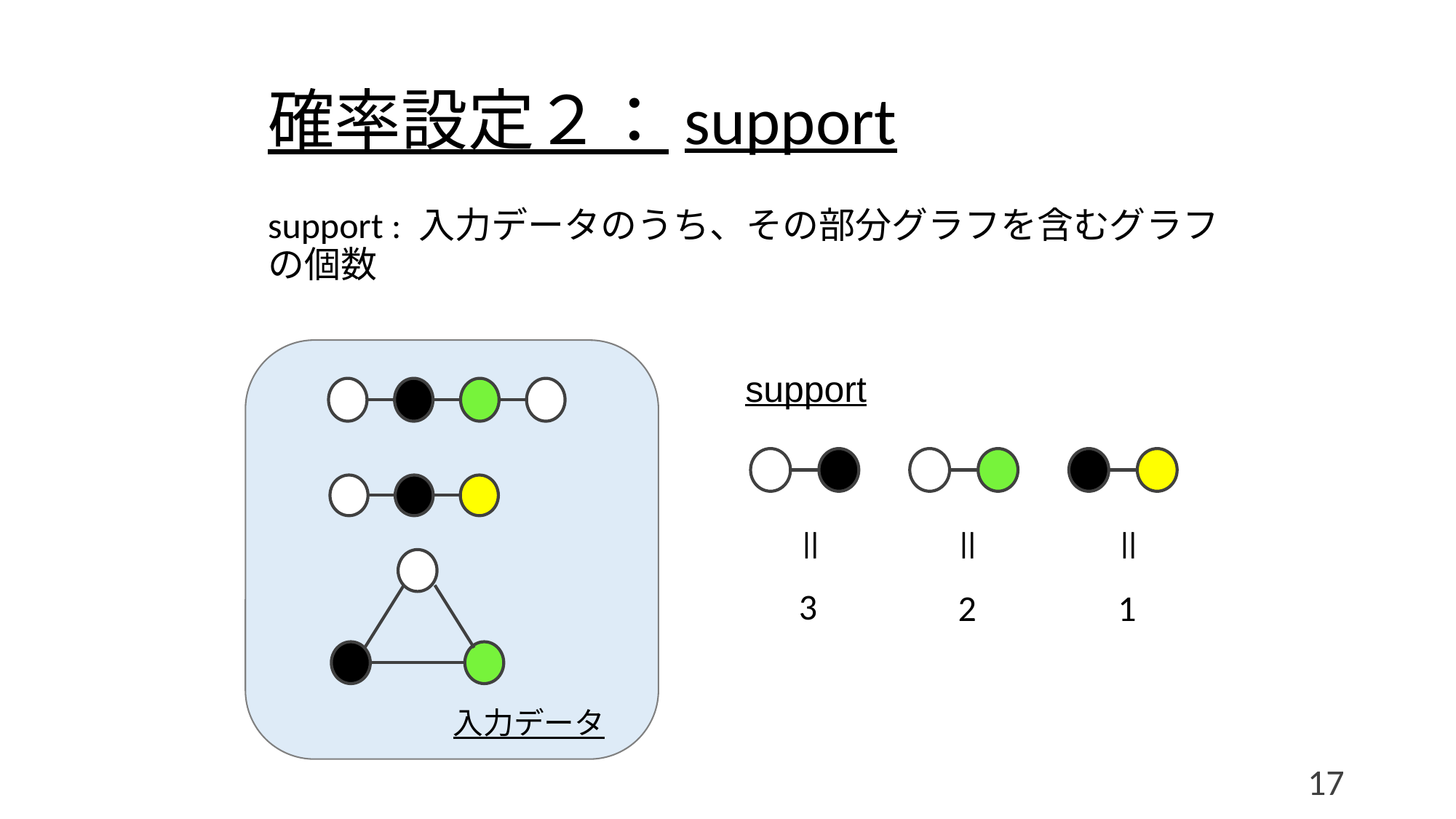

# 確率設定２：support
support : 入力データのうち、その部分グラフを含むグラフの個数

入力データ
support

＝
＝
＝
3
2
1
17